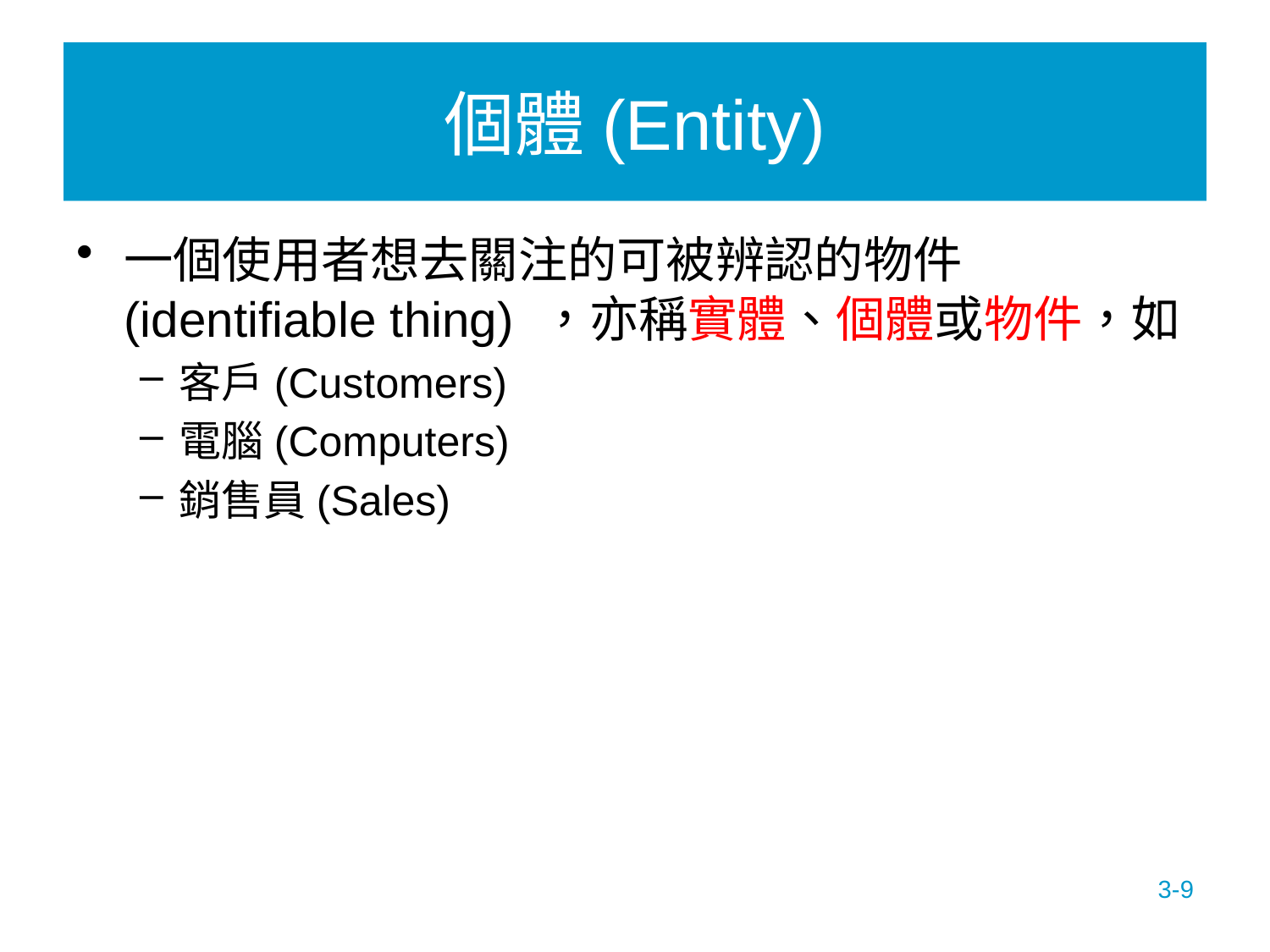

# 個體(Entity)
一個使用者想去關注的可被辨認的物件(identifiable thing) ，亦稱實體、個體或物件，如
客戶(Customers)
電腦(Computers)
銷售員(Sales)
3-9